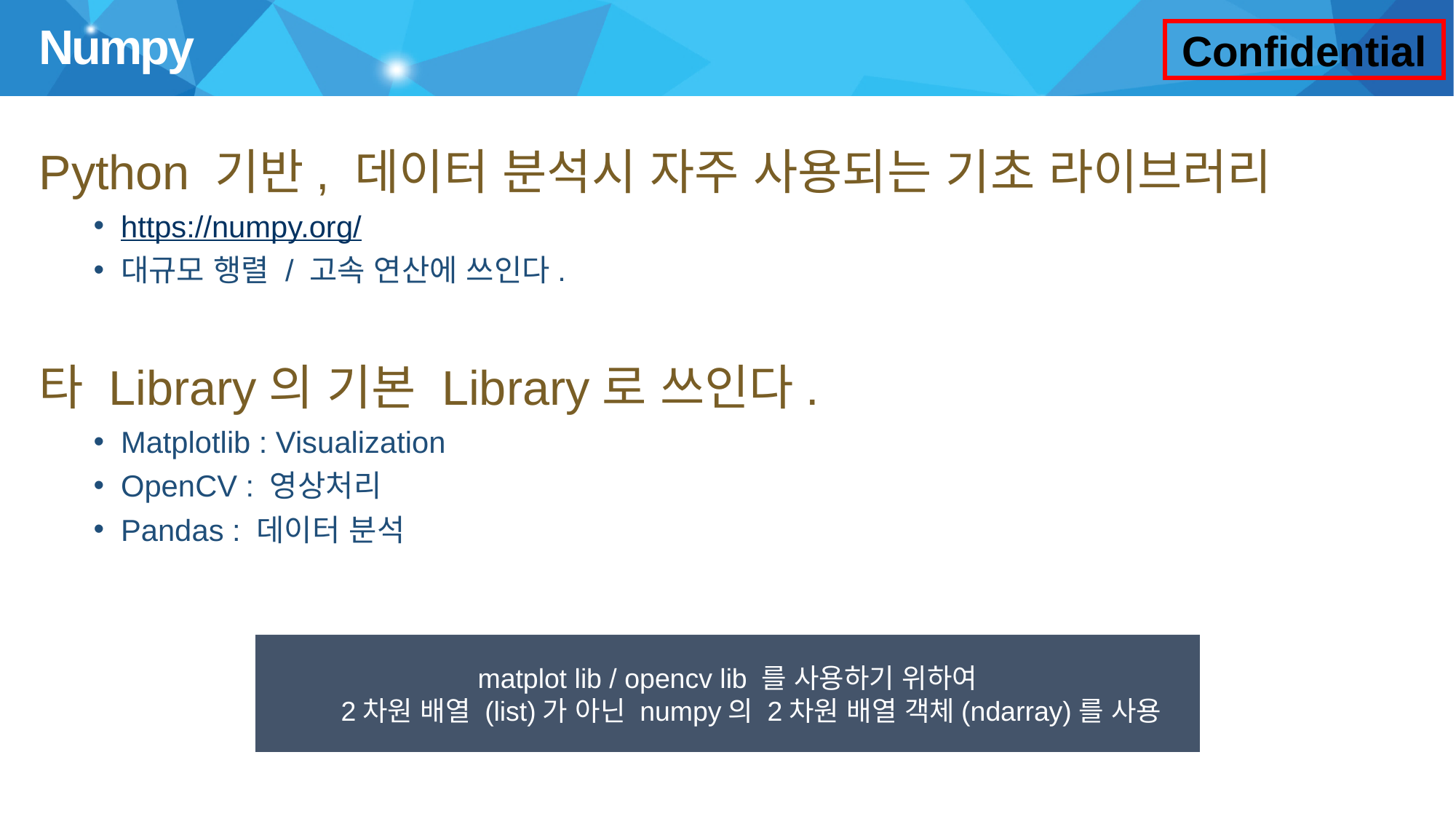

# Numpy
Python 기반, 데이터 분석시 자주 사용되는 기초 라이브러리
https://numpy.org/
대규모 행렬 / 고속 연산에 쓰인다.

타 Library의 기본 Library로 쓰인다.
Matplotlib : Visualization
OpenCV : 영상처리
Pandas : 데이터 분석

matplot lib / opencv lib 를 사용하기 위하여
2차원 배열 (list)가 아닌 numpy의 2차원 배열 객체(ndarray)를 사용